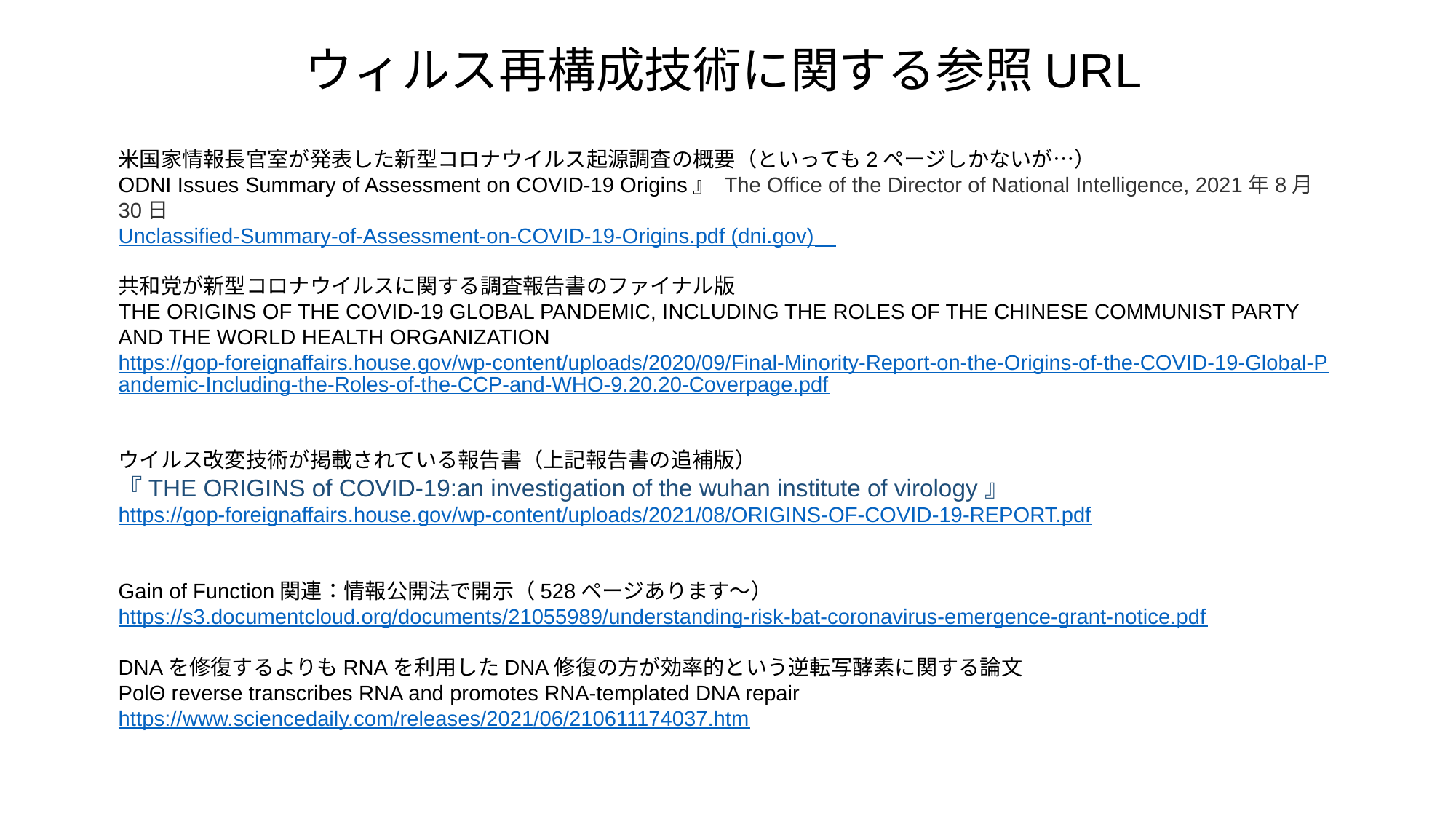

ウィルス再構成技術に関する参照URL
米国家情報長官室が発表した新型コロナウイルス起源調査の概要（といっても2ページしかないが…）
ODNI Issues Summary of Assessment on COVID-19 Origins』 The Office of the Director of National Intelligence, 2021年8月30日
Unclassified-Summary-of-Assessment-on-COVID-19-Origins.pdf (dni.gov)

共和党が新型コロナウイルスに関する調査報告書のファイナル版
THE ORIGINS OF THE COVID-19 GLOBAL PANDEMIC, INCLUDING THE ROLES OF THE CHINESE COMMUNIST PARTY AND THE WORLD HEALTH ORGANIZATION
https://gop-foreignaffairs.house.gov/wp-content/uploads/2020/09/Final-Minority-Report-on-the-Origins-of-the-COVID-19-Global-Pandemic-Including-the-Roles-of-the-CCP-and-WHO-9.20.20-Coverpage.pdf
ウイルス改変技術が掲載されている報告書（上記報告書の追補版）
『THE ORIGINS of COVID-19:an investigation of the wuhan institute of virology』
https://gop-foreignaffairs.house.gov/wp-content/uploads/2021/08/ORIGINS-OF-COVID-19-REPORT.pdf

Gain of Function関連：情報公開法で開示（528ページあります～）
https://s3.documentcloud.org/documents/21055989/understanding-risk-bat-coronavirus-emergence-grant-notice.pdf

DNAを修復するよりもRNAを利用したDNA修復の方が効率的という逆転写酵素に関する論文
PolΘ reverse transcribes RNA and promotes RNA-templated DNA repair
https://www.sciencedaily.com/releases/2021/06/210611174037.htm